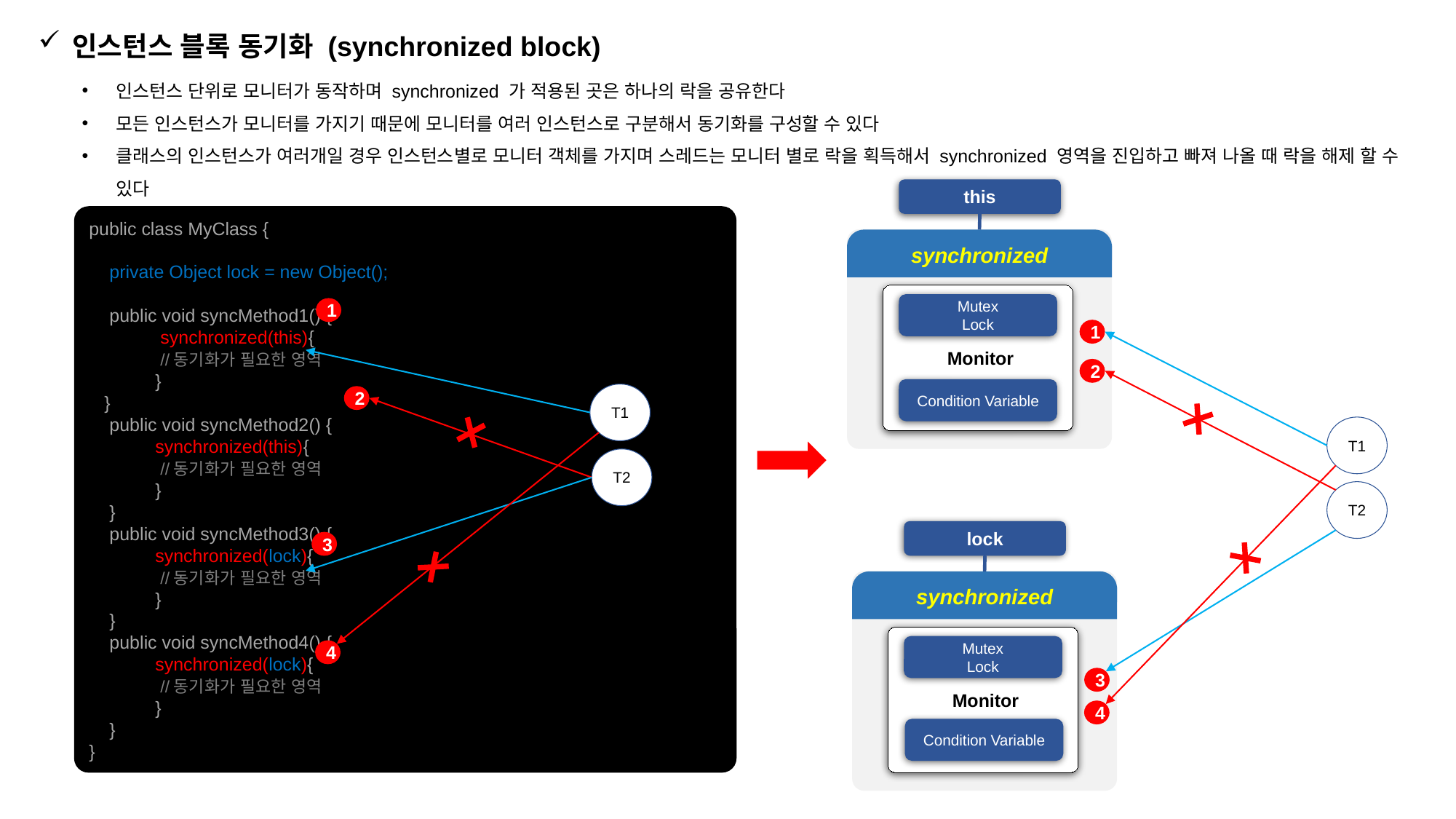

인스턴스 블록 동기화 (synchronized block)
인스턴스 단위로 모니터가 동작하며 synchronized 가 적용된 곳은 하나의 락을 공유한다
모든 인스턴스가 모니터를 가지기 때문에 모니터를 여러 인스턴스로 구분해서 동기화를 구성할 수 있다
클래스의 인스턴스가 여러개일 경우 인스턴스별로 모니터 객체를 가지며 스레드는 모니터 별로 락을 획득해서 synchronized 영역을 진입하고 빠져 나올 때 락을 해제 할 수 있다
this
public class MyClass {

    private Object lock = new Object();

    public void syncMethod1() {
              synchronized(this){
              //동기화가 필요한 영역
             }
   }
    public void syncMethod2() {
             synchronized(this){
              //동기화가 필요한 영역
             }
    }
    public void syncMethod3() {
             synchronized(lock){
              //동기화가 필요한 영역
             }
    }
    public void syncMethod4() {
             synchronized(lock){
              //동기화가 필요한 영역
             }
    }
}
1
2

synchronized

 Monitor
Mutex
Lock
1
2
Condition Variable
T1

T1

T2
T2
lock
3

synchronized

 Monitor
Mutex
Lock
4
3
4
Condition Variable